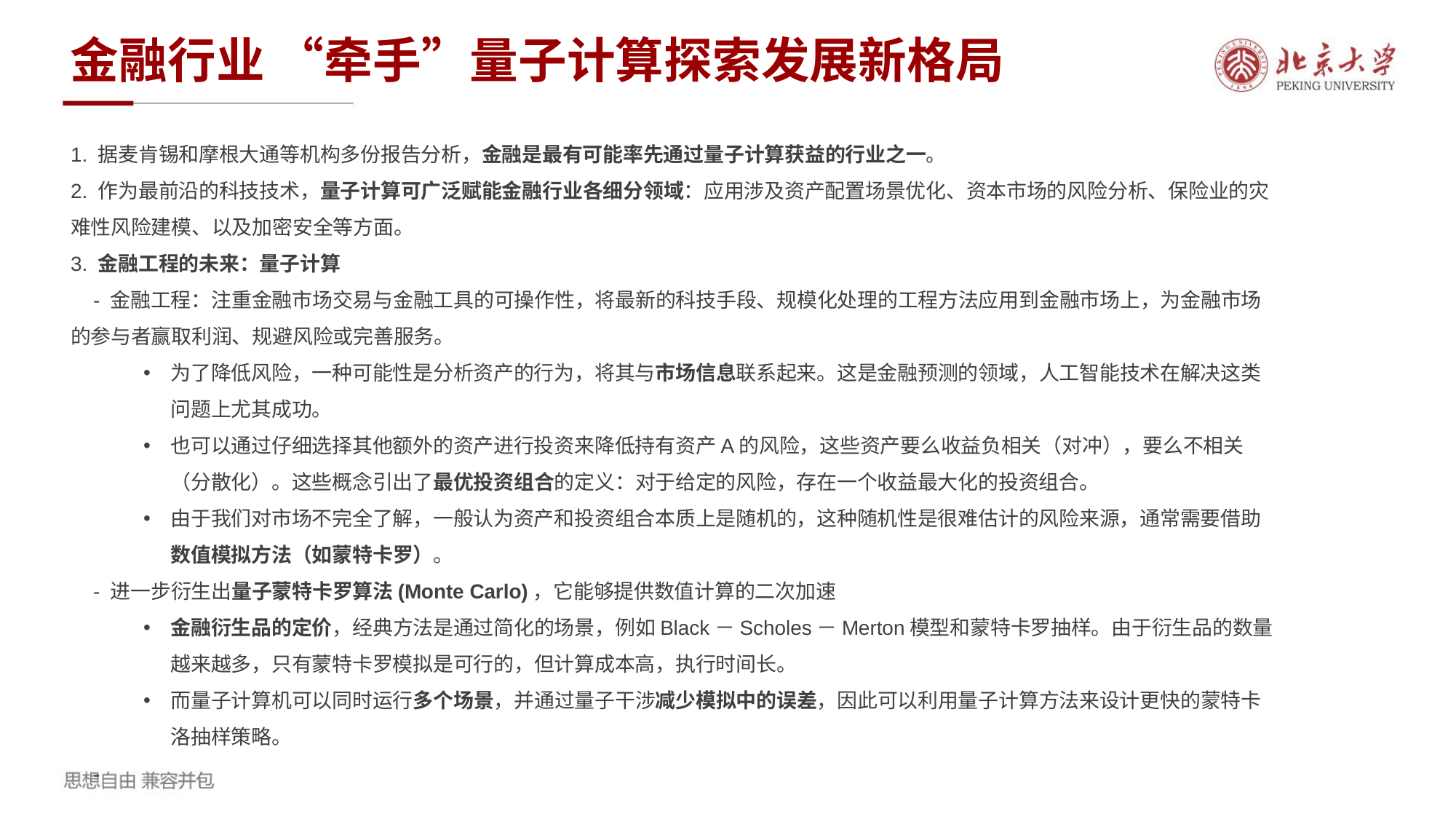

金融行业 “牵手”量子计算探索发展新格局
1. 据麦肯锡和摩根大通等机构多份报告分析，金融是最有可能率先通过量子计算获益的行业之一。
2. 作为最前沿的科技技术，量子计算可广泛赋能金融行业各细分领域：应用涉及资产配置场景优化、资本市场的风险分析、保险业的灾难性风险建模、以及加密安全等方面。
3. 金融工程的未来：量子计算
    - 金融工程：注重金融市场交易与金融工具的可操作性，将最新的科技手段、规模化处理的工程方法应用到金融市场上，为金融市场的参与者赢取利润、规避风险或完善服务。
为了降低风险，一种可能性是分析资产的行为，将其与市场信息联系起来。这是金融预测的领域，人工智能技术在解决这类问题上尤其成功。
也可以通过仔细选择其他额外的资产进行投资来降低持有资产A的风险，这些资产要么收益负相关（对冲），要么不相关（分散化）。这些概念引出了最优投资组合的定义：对于给定的风险，存在一个收益最大化的投资组合。
由于我们对市场不完全了解，一般认为资产和投资组合本质上是随机的，这种随机性是很难估计的风险来源，通常需要借助数值模拟方法（如蒙特卡罗）。
    - 进一步衍生出量子蒙特卡罗算法(Monte Carlo)，它能够提供数值计算的二次加速
金融衍生品的定价，经典方法是通过简化的场景，例如Black－Scholes－Merton模型和蒙特卡罗抽样。由于衍生品的数量越来越多，只有蒙特卡罗模拟是可行的，但计算成本高，执行时间长。
而量子计算机可以同时运行多个场景，并通过量子干涉减少模拟中的误差，因此可以利用量子计算方法来设计更快的蒙特卡洛抽样策略。
    -